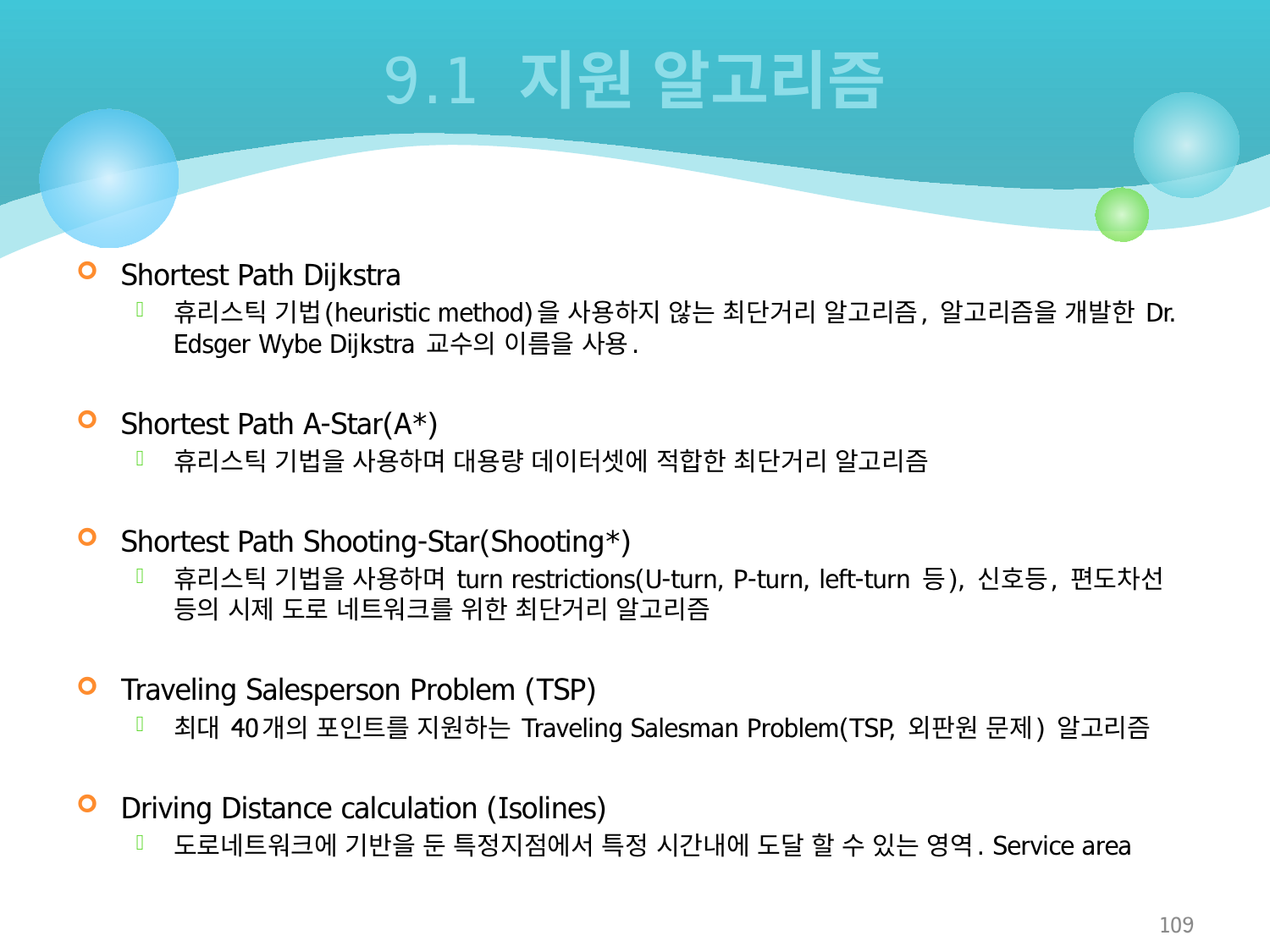

# 9.1 지원 알고리즘
Shortest Path Dijkstra
휴리스틱 기법(heuristic method)을 사용하지 않는 최단거리 알고리즘, 알고리즘을 개발한 Dr. Edsger Wybe Dijkstra 교수의 이름을 사용.

Shortest Path A-Star(A*)
휴리스틱 기법을 사용하며 대용량 데이터셋에 적합한 최단거리 알고리즘

Shortest Path Shooting-Star(Shooting*)
휴리스틱 기법을 사용하며 turn restrictions(U-turn, P-turn, left-turn 등), 신호등, 편도차선 등의 시제 도로 네트워크를 위한 최단거리 알고리즘

Traveling Salesperson Problem (TSP)
최대 40개의 포인트를 지원하는 Traveling Salesman Problem(TSP, 외판원 문제) 알고리즘

Driving Distance calculation (Isolines)
도로네트워크에 기반을 둔 특정지점에서 특정 시간내에 도달 할 수 있는 영역. Service area
109